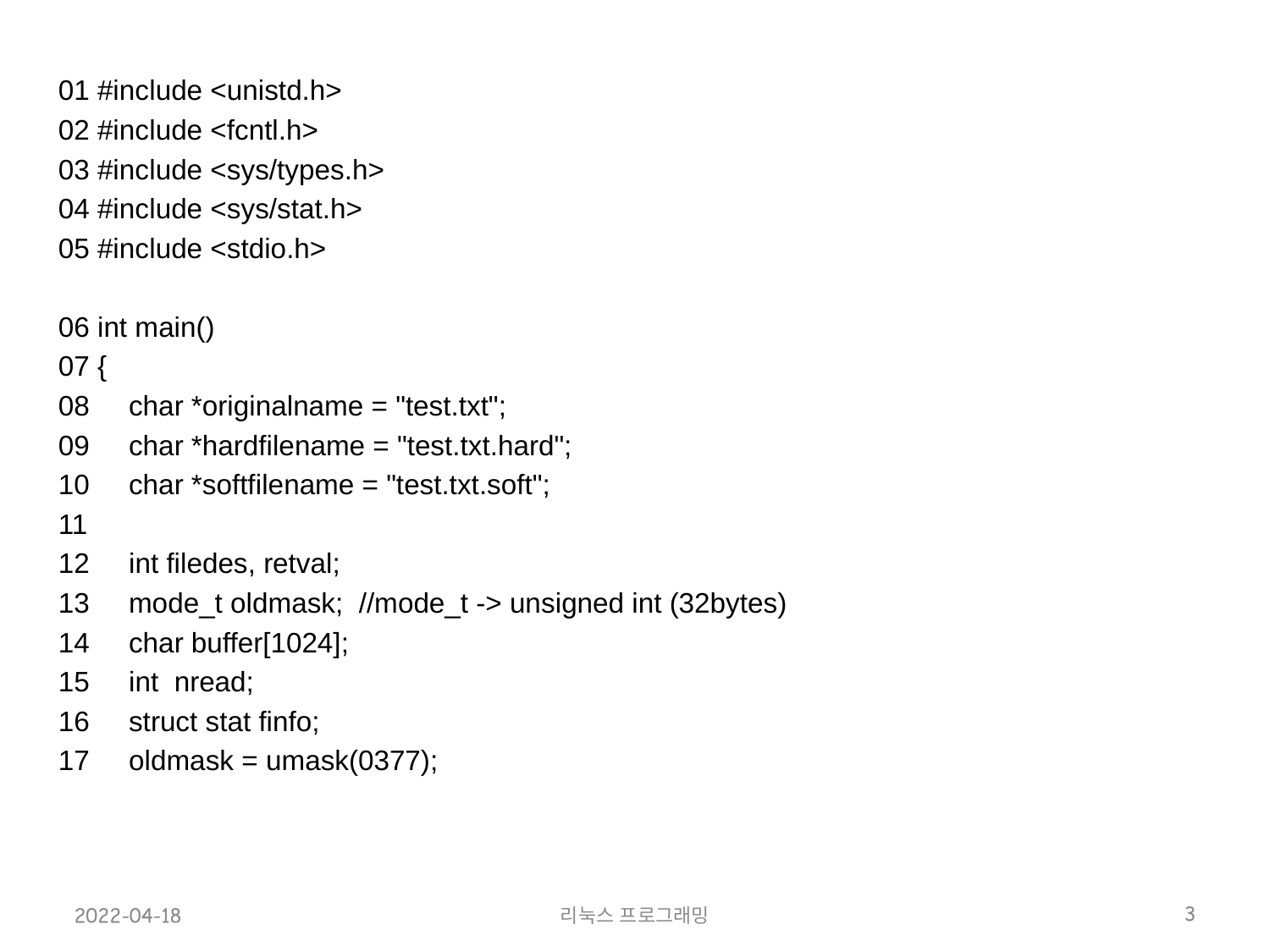

01 #include <unistd.h>
02 #include <fcntl.h>
03 #include <sys/types.h>
04 #include <sys/stat.h>
05 #include <stdio.h>

06 int main()
07 {
08     char *originalname = "test.txt";
09     char *hardfilename = "test.txt.hard";
10     char *softfilename = "test.txt.soft";
11
12     int filedes, retval;
13     mode_t oldmask;  //mode_t -> unsigned int (32bytes)
14     char buffer[1024];
15     int  nread;
16     struct stat finfo;
17     oldmask = umask(0377);

2022-04-18
리눅스 프로그래밍
3